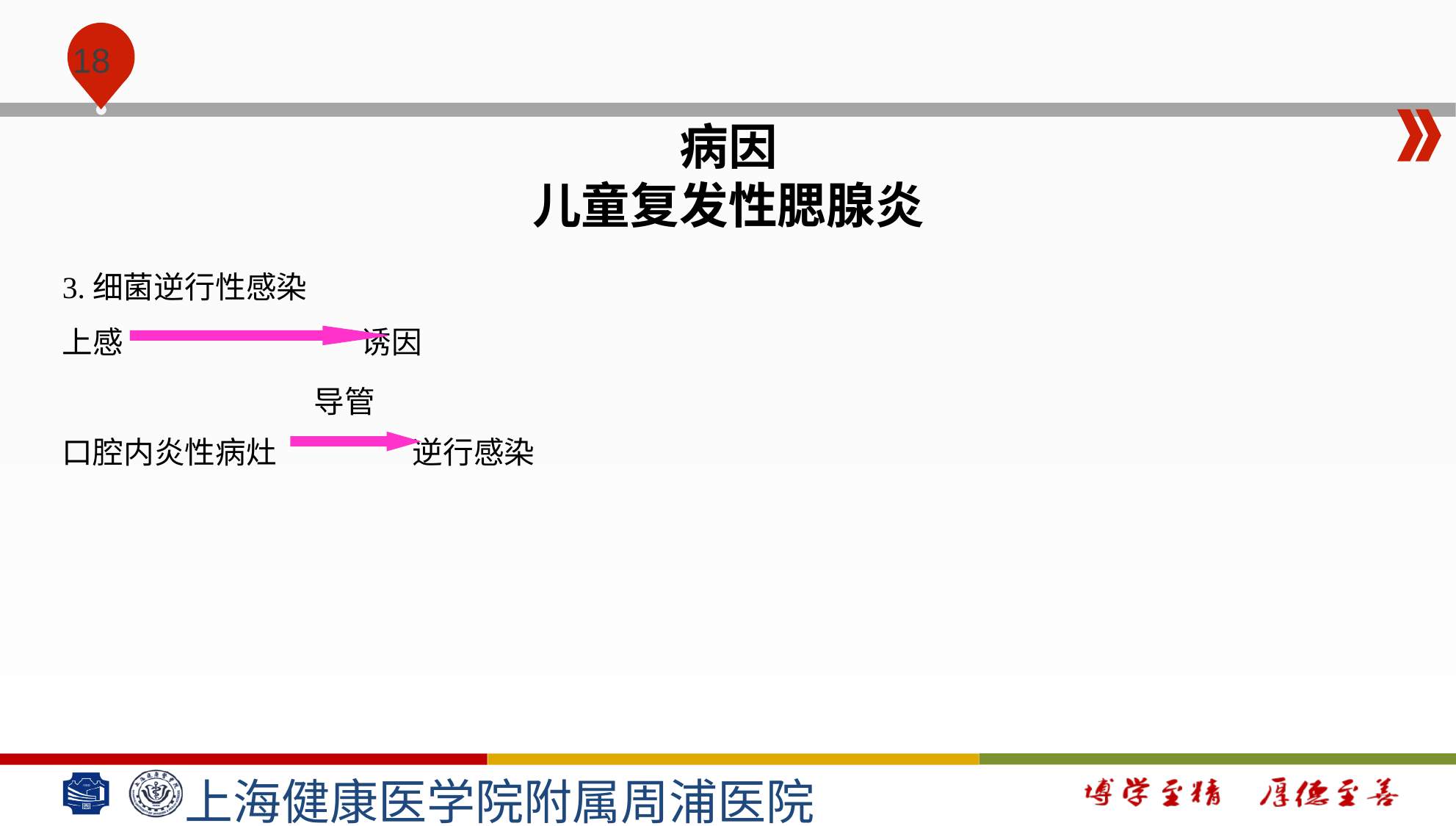

#

病因
儿童复发性腮腺炎
3.细菌逆行性感染
上感                                   诱因
口腔内炎性病灶                    逆行感染

导管